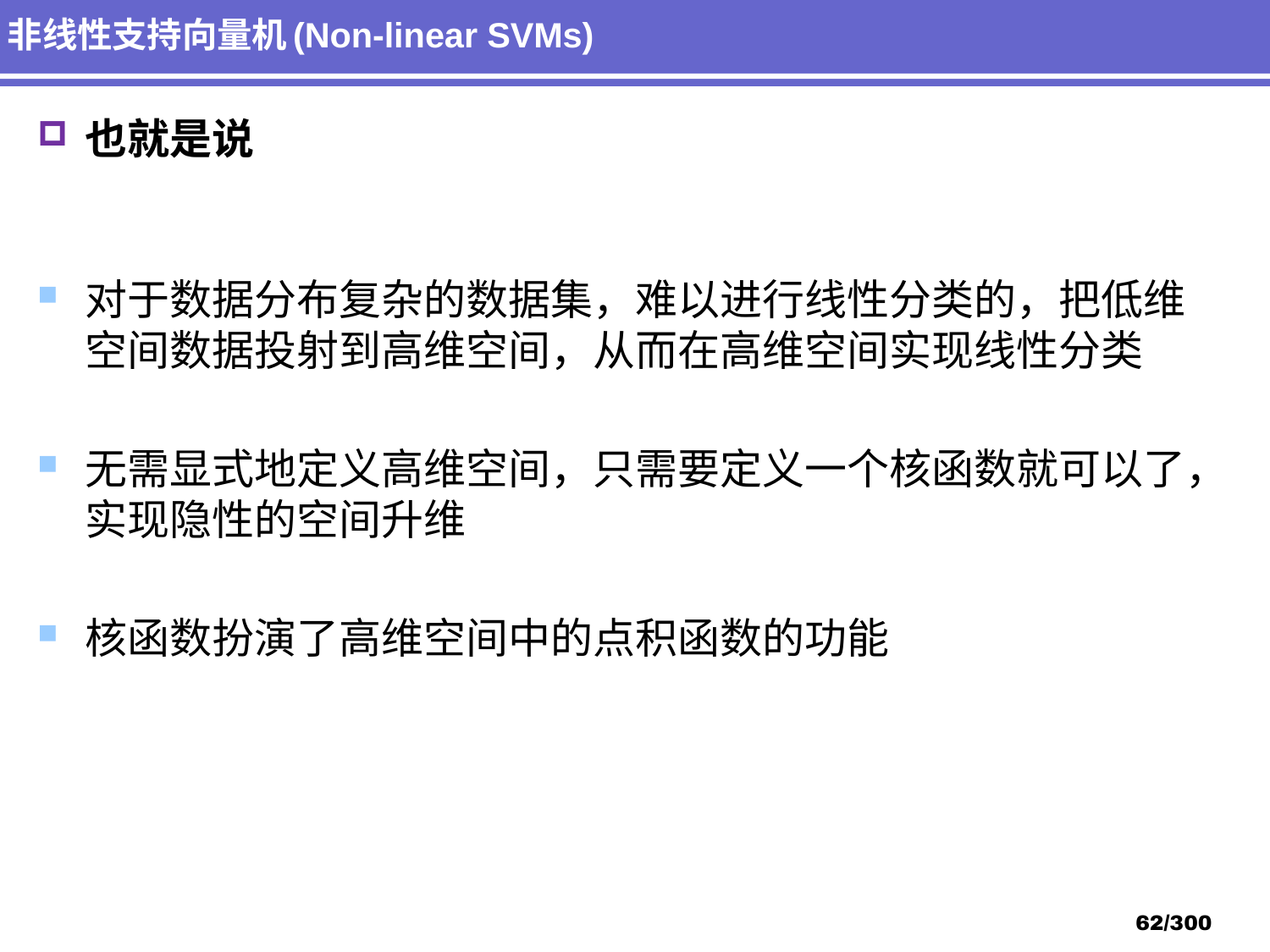

# 非线性支持向量机(Non-linear SVMs)
也就是说

对于数据分布复杂的数据集，难以进行线性分类的，把低维空间数据投射到高维空间，从而在高维空间实现线性分类

无需显式地定义高维空间，只需要定义一个核函数就可以了，实现隐性的空间升维

核函数扮演了高维空间中的点积函数的功能

62/300